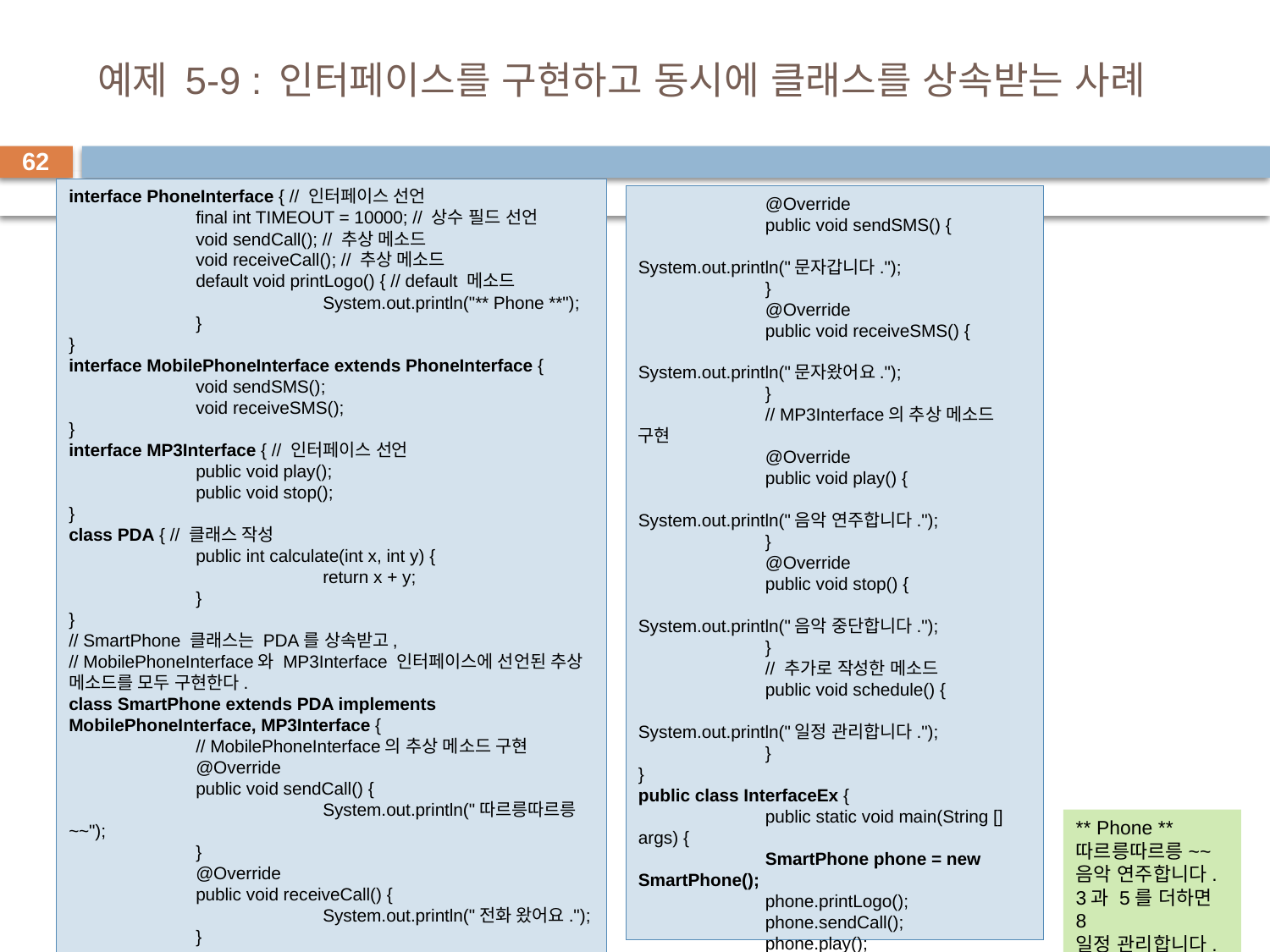

# 예제 5-9 : 인터페이스를 구현하고 동시에 클래스를 상속받는 사례
62
interface PhoneInterface { // 인터페이스 선언
	final int TIMEOUT = 10000; // 상수 필드 선언
	void sendCall(); // 추상 메소드
	void receiveCall(); // 추상 메소드
	default void printLogo() { // default 메소드
		System.out.println("** Phone **");
	}
}
interface MobilePhoneInterface extends PhoneInterface {
	void sendSMS();
	void receiveSMS();
}
interface MP3Interface { // 인터페이스 선언
	public void play();
	public void stop();
}
class PDA { // 클래스 작성
	public int calculate(int x, int y) {
		return x + y;
	}
}
// SmartPhone 클래스는 PDA를 상속받고,
// MobilePhoneInterface와 MP3Interface 인터페이스에 선언된 추상 메소드를 모두 구현한다.
class SmartPhone extends PDA implements MobilePhoneInterface, MP3Interface {
	// MobilePhoneInterface의 추상 메소드 구현
	@Override
	public void sendCall() {
		System.out.println("따르릉따르릉~~");
	}
	@Override
	public void receiveCall() {
		System.out.println("전화 왔어요.");
	}
	@Override
	public void sendSMS() {
		System.out.println("문자갑니다.");
	}
	@Override
	public void receiveSMS() {
		System.out.println("문자왔어요.");
	}
	// MP3Interface의 추상 메소드 구현
	@Override
	public void play() {
		System.out.println("음악 연주합니다.");
	}
	@Override
	public void stop() {
		System.out.println("음악 중단합니다.");
	}
	// 추가로 작성한 메소드
	public void schedule() {
		System.out.println("일정 관리합니다.");
	}
}
public class InterfaceEx {
	public static void main(String [] args) {
	SmartPhone phone = new SmartPhone();
	phone.printLogo();
	phone.sendCall();
	phone.play();
	System.out.println("3과 5를 더하면 " +
		 phone.calculate(3,5));
	phone.schedule();
	}
}
** Phone **
따르릉따르릉~~
음악 연주합니다.
3과 5를 더하면 8
일정 관리합니다.